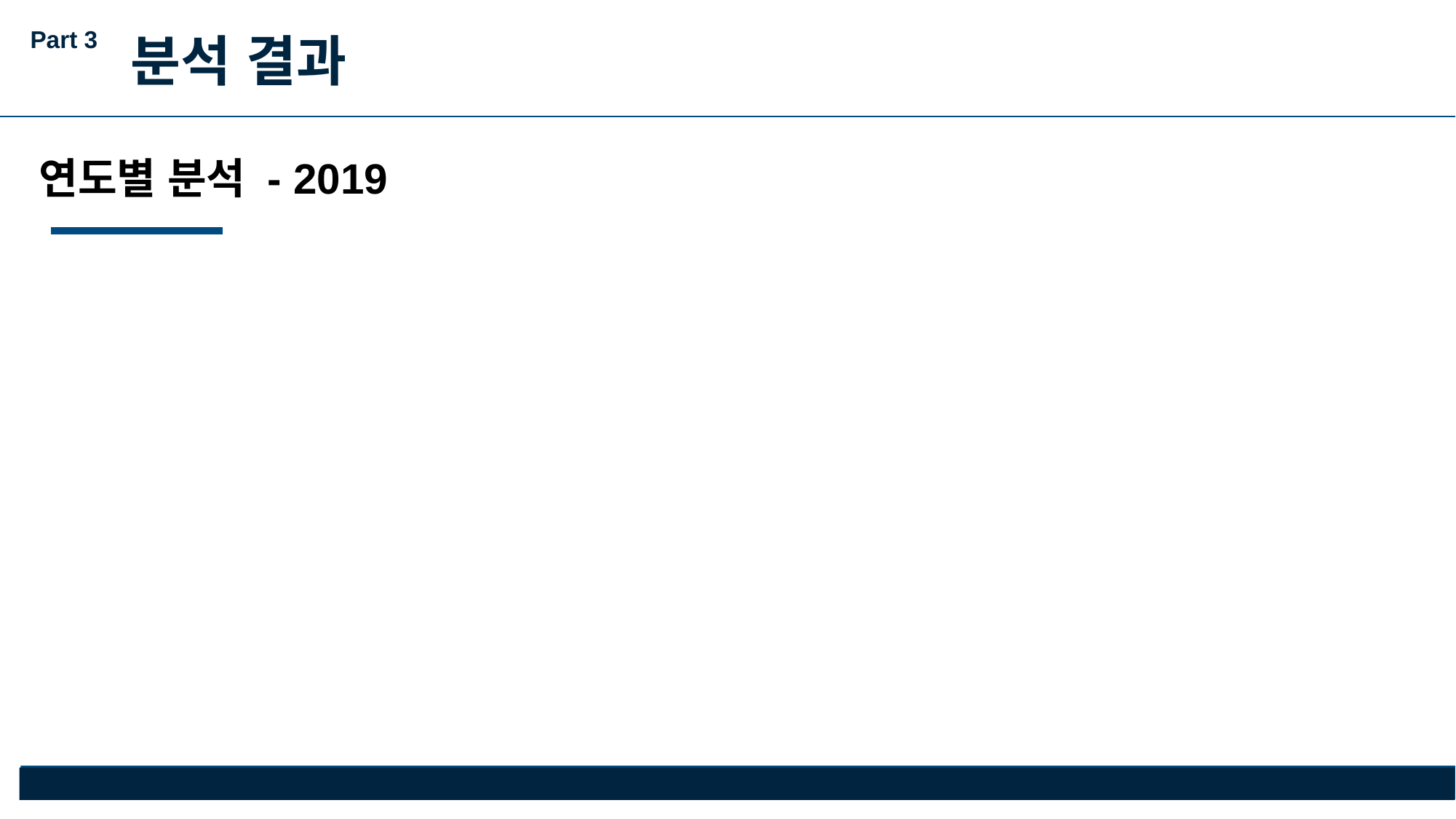

Part 3
분석 결과
연도별 분석 - 2019
지도 출처 © SimpleMaps.com: http://simplemaps.com/resources/